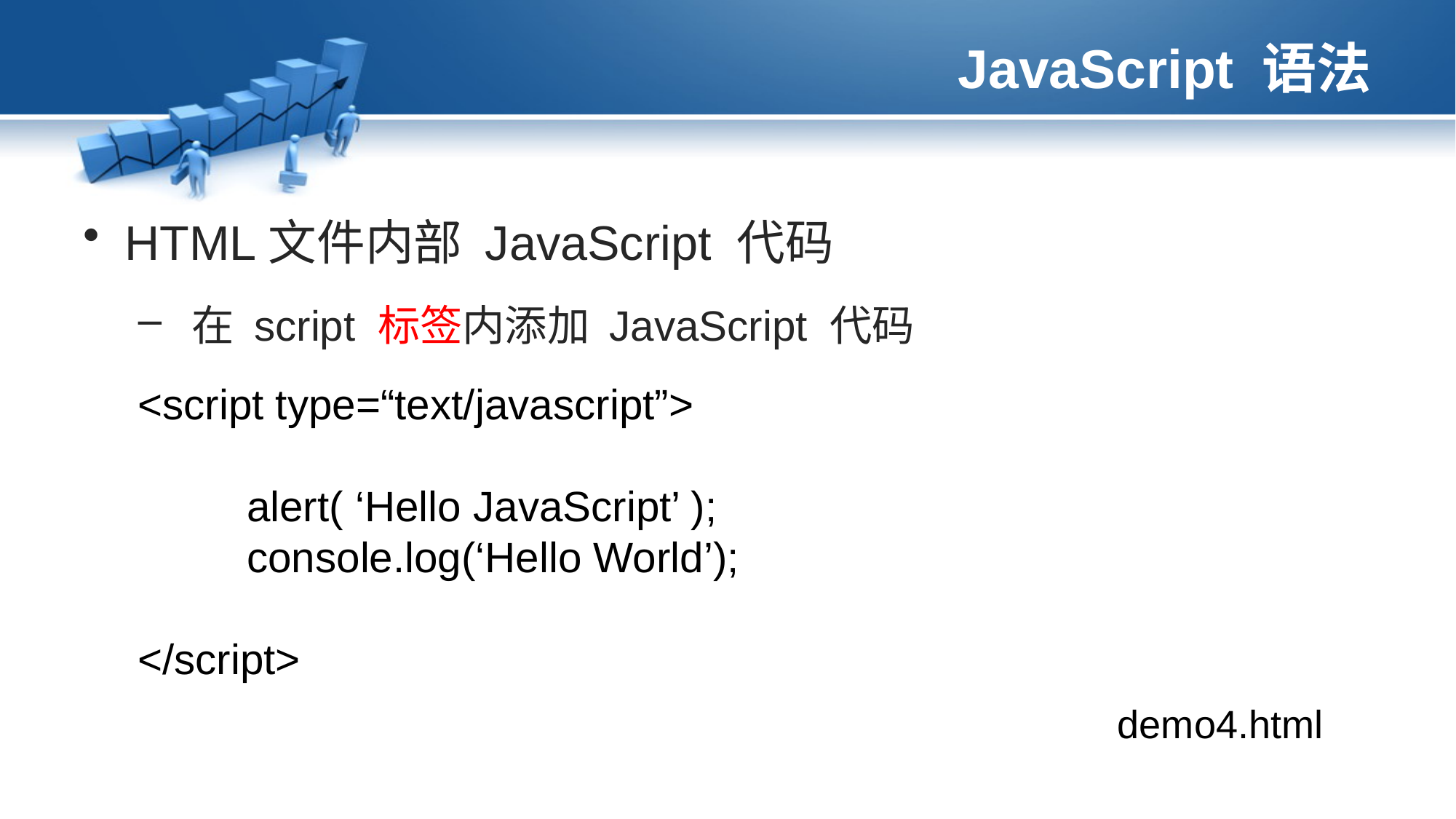

# JavaScript 语法
HTML文件内部 JavaScript 代码
 在 script 标签内添加 JavaScript 代码

<script type=“text/javascript”>

	alert( ‘Hello JavaScript’ );
	console.log(‘Hello World’);

</script>
demo4.html